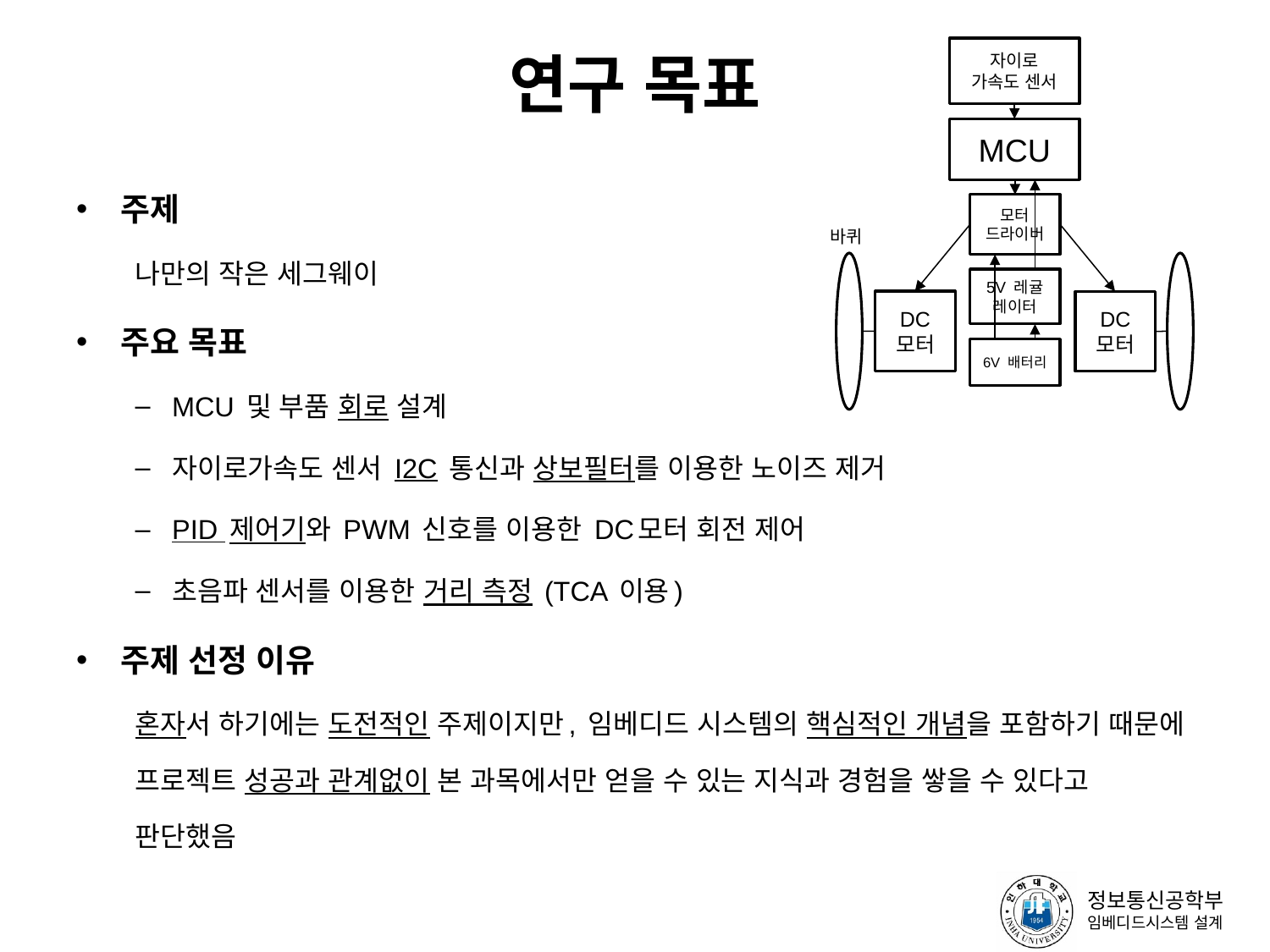

# 연구 목표
자이로
가속도 센서
MCU
주제
나만의 작은 세그웨이
주요 목표
MCU 및 부품 회로 설계
자이로가속도 센서 I2C 통신과 상보필터를 이용한 노이즈 제거
PID 제어기와 PWM 신호를 이용한 DC모터 회전 제어
초음파 센서를 이용한 거리 측정 (TCA 이용)
주제 선정 이유
혼자서 하기에는 도전적인 주제이지만, 임베디드 시스템의 핵심적인 개념을 포함하기 때문에 프로젝트 성공과 관계없이 본 과목에서만 얻을 수 있는 지식과 경험을 쌓을 수 있다고 판단했음
모터
드라이버
바퀴

5V 레귤
레이터
DC 모터
DC 모터
6V 배터리